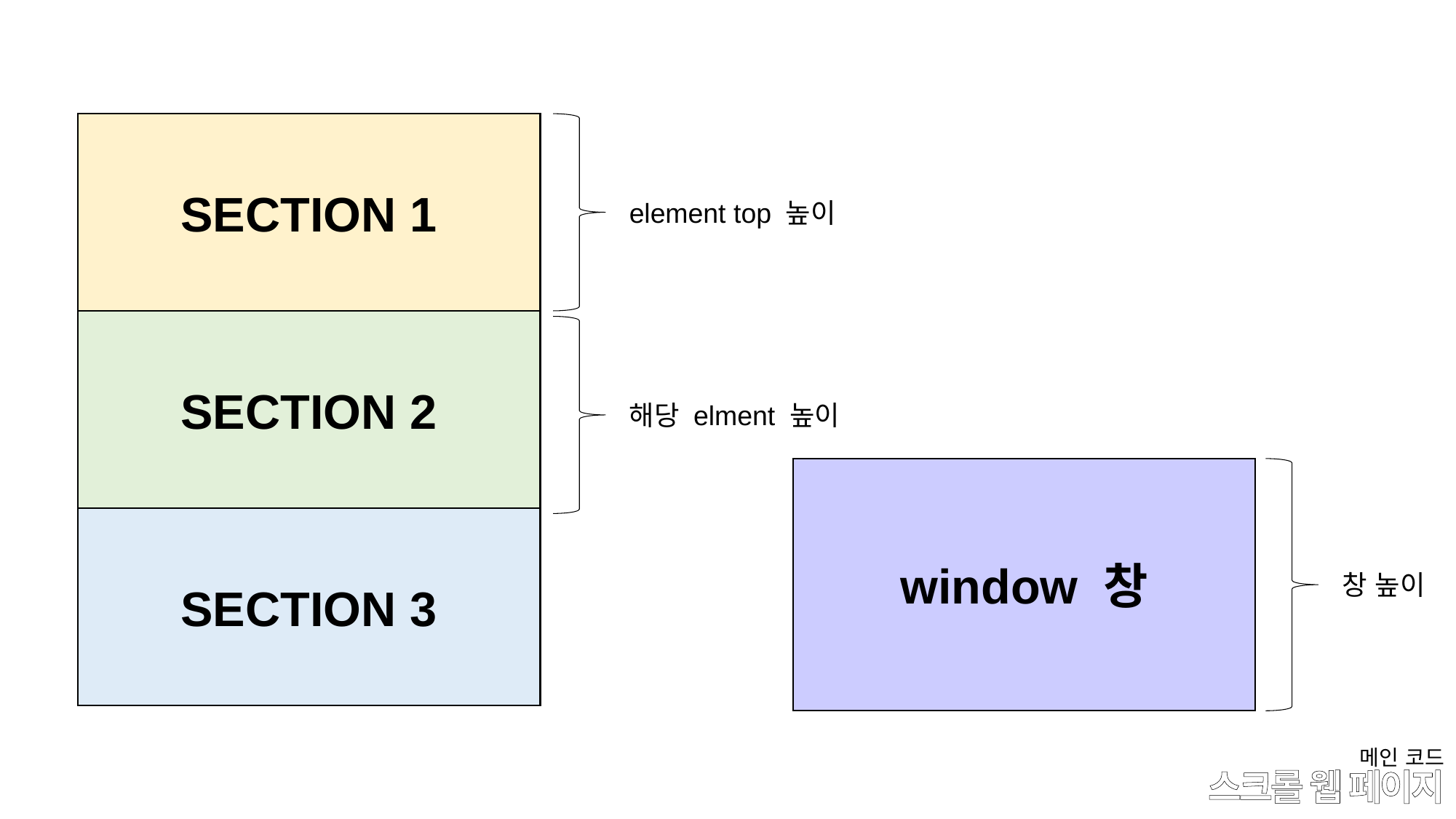

SECTION 1
SECTION 2
SECTION 3

element top 높이

해당 elment 높이
window 창

창 높이
메인 코드
# 스크롤 웹 페이지